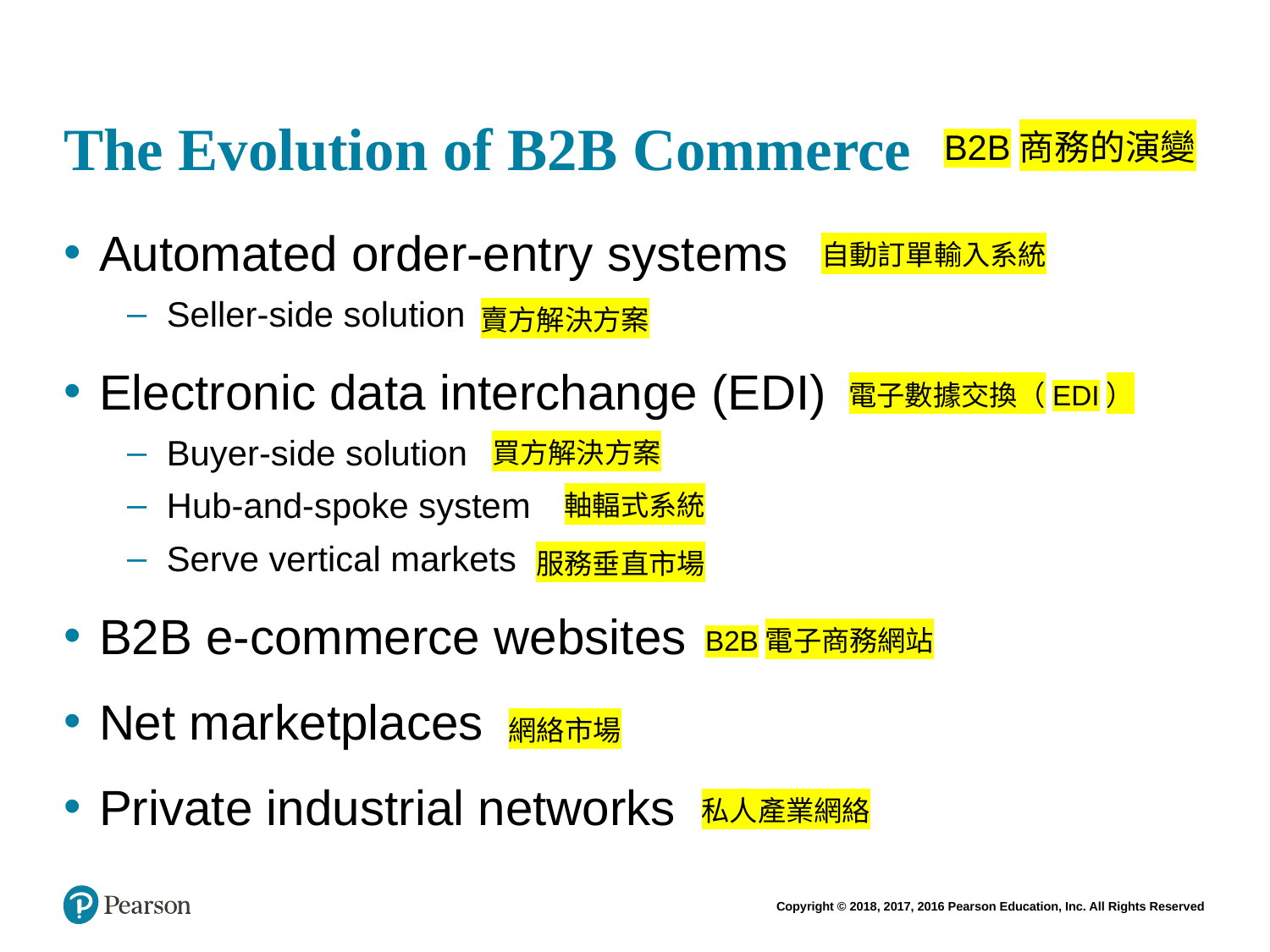

# The Evolution of B2B Commerce
B2B商務的演變
Automated order-entry systems
Seller-side solution
Electronic data interchange (EDI)
Buyer-side solution
Hub-and-spoke system
Serve vertical markets
B2B e-commerce websites
Net marketplaces
Private industrial networks
自動訂單輸入系統
賣方解決方案
電子數據交換（EDI）
買方解決方案
軸輻式系統
服務垂直市場
B2B電子商務網站
網絡市場
私人產業網絡